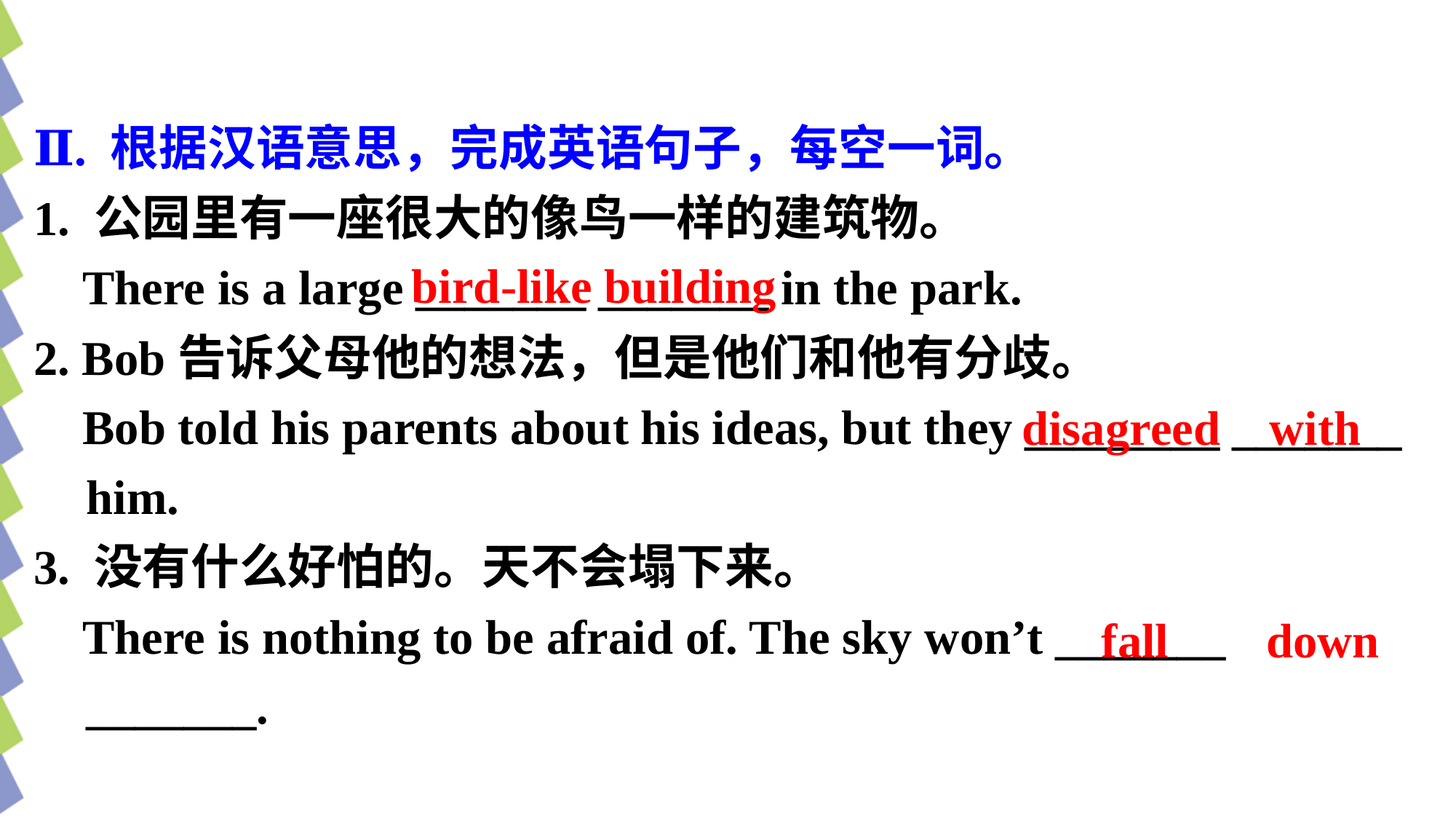

Ⅱ. 根据汉语意思，完成英语句子，每空一词。
1. 公园里有一座很大的像鸟一样的建筑物。
    There is a large _______ _______ in the park.
2. Bob告诉父母他的想法，但是他们和他有分歧。
    Bob told his parents about his ideas, but they ________ _______ him.
3. 没有什么好怕的。天不会塌下来。
    There is nothing to be afraid of. The sky won’t _______ _______.
bird-like building
disagreed    with
fall        down